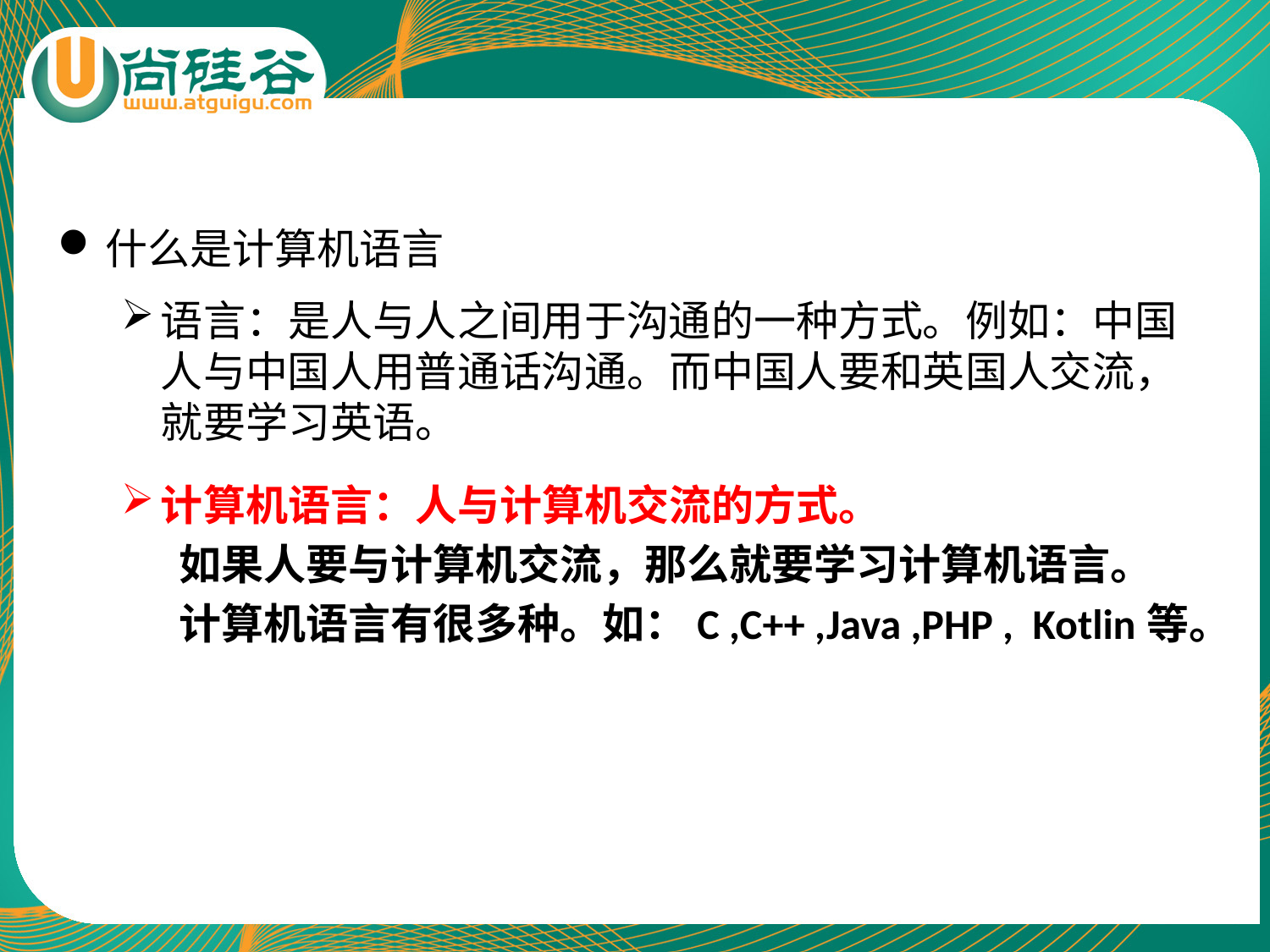

什么是计算机语言
语言：是人与人之间用于沟通的一种方式。例如：中国人与中国人用普通话沟通。而中国人要和英国人交流，就要学习英语。
计算机语言：人与计算机交流的方式。
     如果人要与计算机交流，那么就要学习计算机语言。
     计算机语言有很多种。如：C ,C++ ,Java ,PHP ,  Kotlin等。